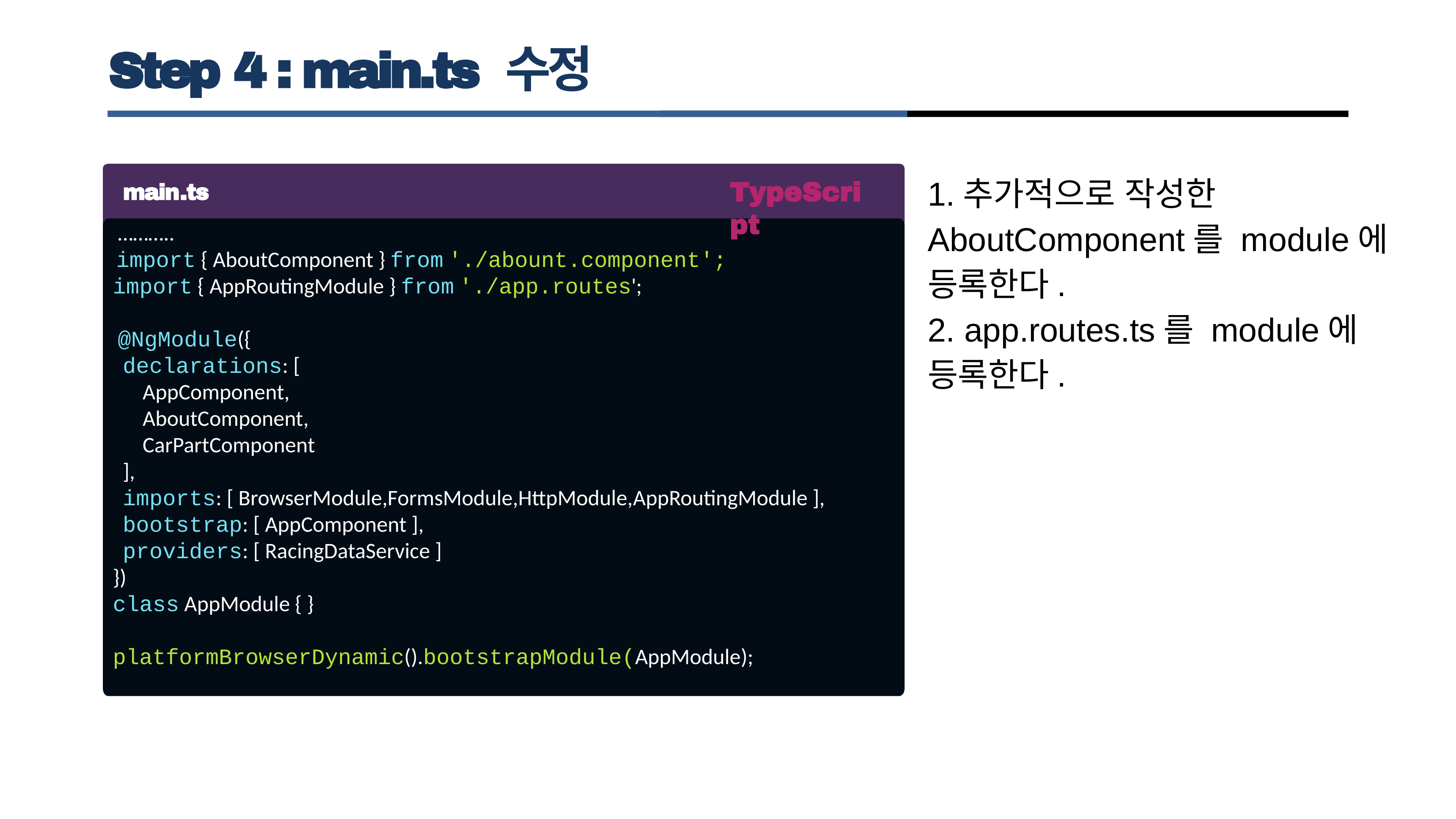

# Step 4 : main.ts 수정

1.추가적으로 작성한 AboutComponent를 module에 등록한다.
2. app.routes.ts를 module에 등록한다.
TypeScript
main.ts
   ………..
 import { AboutComponent } from './abount.component';
  import { AppRoutingModule } from './app.routes';

   @NgModule({
    declarations: [
        AppComponent,
        AboutComponent,
        CarPartComponent
    ],
    imports: [ BrowserModule,FormsModule,HttpModule,AppRoutingModule ],
    bootstrap: [ AppComponent ],
    providers: [ RacingDataService ]
  })
  class AppModule { }

  platformBrowserDynamic().bootstrapModule(AppModule);